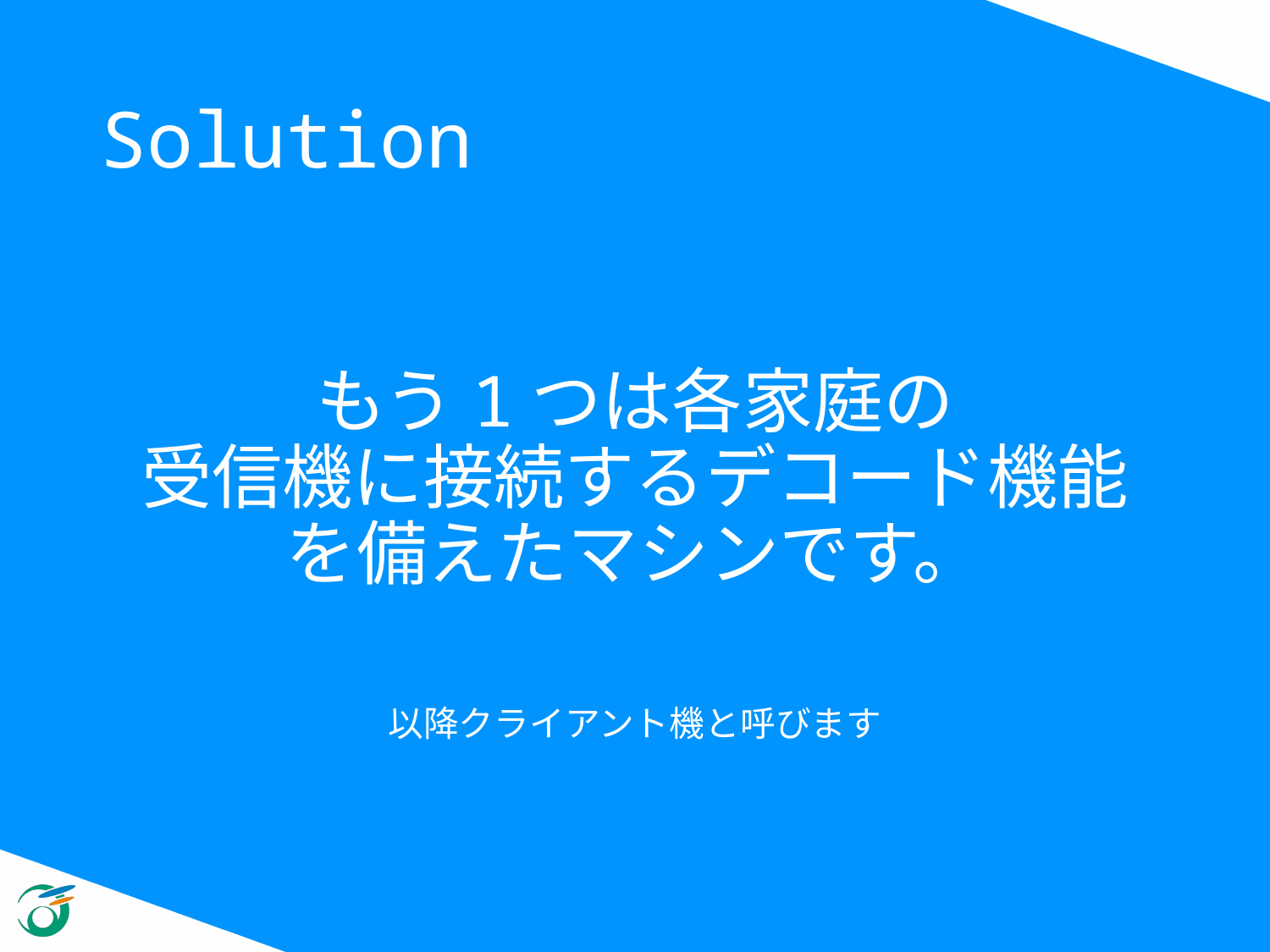

# Solution
もう1つは各家庭の
受信機に接続するデコード機能
を備えたマシンです。

以降クライアント機と呼びます